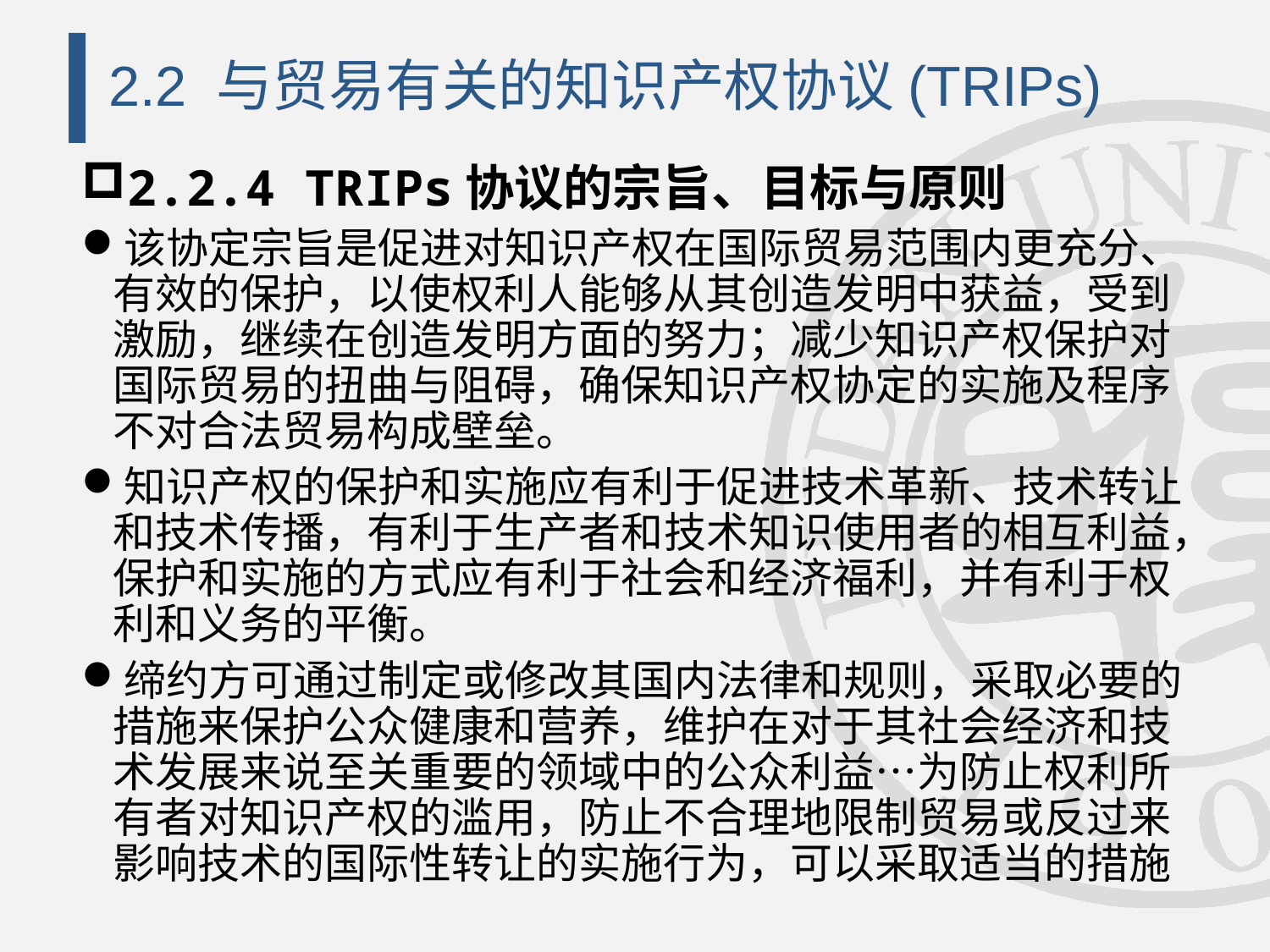

# 2.2 与贸易有关的知识产权协议(TRIPs)
2.2.4 TRIPs协议的宗旨、目标与原则
该协定宗旨是促进对知识产权在国际贸易范围内更充分、有效的保护，以使权利人能够从其创造发明中获益，受到激励，继续在创造发明方面的努力；减少知识产权保护对国际贸易的扭曲与阻碍，确保知识产权协定的实施及程序不对合法贸易构成壁垒。
知识产权的保护和实施应有利于促进技术革新、技术转让和技术传播，有利于生产者和技术知识使用者的相互利益，保护和实施的方式应有利于社会和经济福利，并有利于权利和义务的平衡。
缔约方可通过制定或修改其国内法律和规则，采取必要的措施来保护公众健康和营养，维护在对于其社会经济和技术发展来说至关重要的领域中的公众利益…为防止权利所有者对知识产权的滥用，防止不合理地限制贸易或反过来影响技术的国际性转让的实施行为，可以采取适当的措施